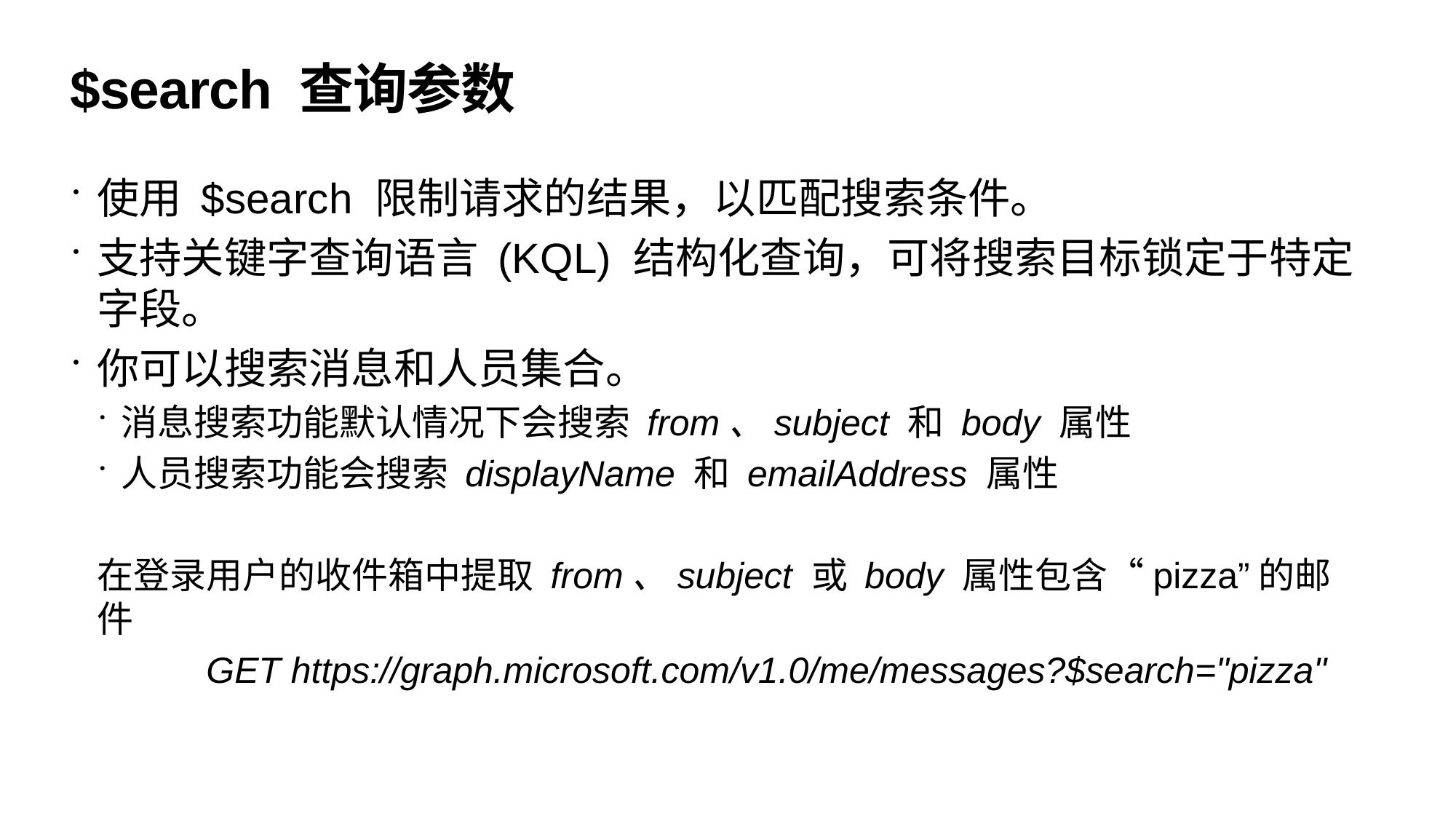

# $search 查询参数
使用 $search 限制请求的结果，以匹配搜索条件。
支持关键字查询语言 (KQL) 结构化查询，可将搜索目标锁定于特定字段。
你可以搜索消息和人员集合。
消息搜索功能默认情况下会搜索 from、subject 和 body 属性
人员搜索功能会搜索 displayName 和 emailAddress 属性

在登录用户的收件箱中提取 from、subject 或 body 属性包含“pizza”的邮件
	GET https://graph.microsoft.com/v1.0/me/messages?$search="pizza"